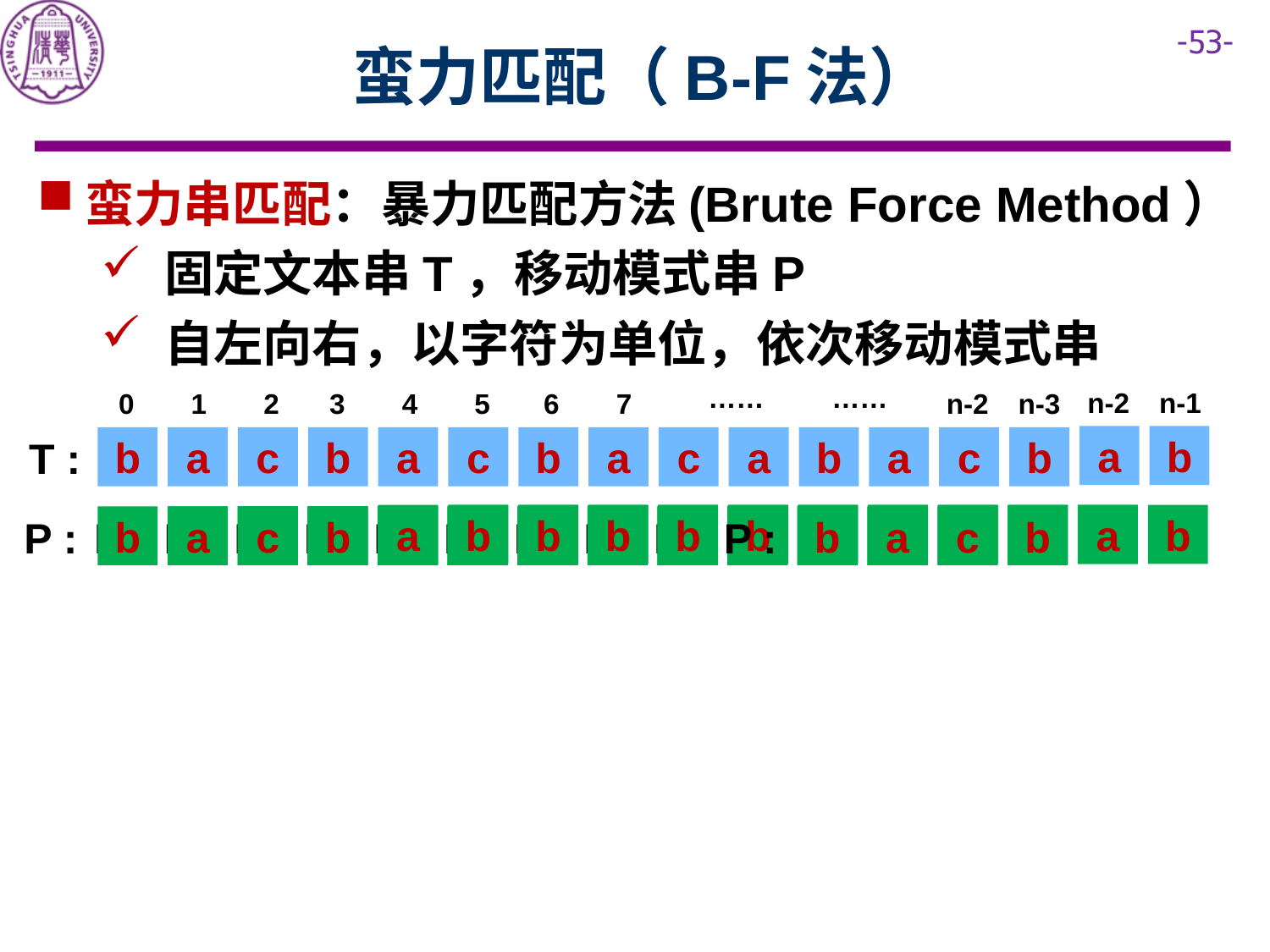

# 蛮力匹配（B-F法）
蛮力串匹配：暴力匹配方法(Brute Force Method）
固定文本串T，移动模式串P
自左向右，以字符为单位，依次移动模式串
……
……
n-2
n-1
0
1
2
3
4
5
6
7
n-2
n-3
T :
a
b
b
a
c
b
a
c
b
a
c
a
b
a
c
b
a
b
P :
b
a
c
b
a
b
P :
b
a
c
b
a
b
P :
b
a
c
b
a
b
P :
b
a
c
b
a
b
P :
b
a
c
b
a
b
P :
b
a
c
b
a
b
P :
b
a
c
b
a
b
P :
b
a
c
b
a
b
P :
b
a
c
b
a
b
P :
b
a
c
b
a
b
P :
b
a
c
b